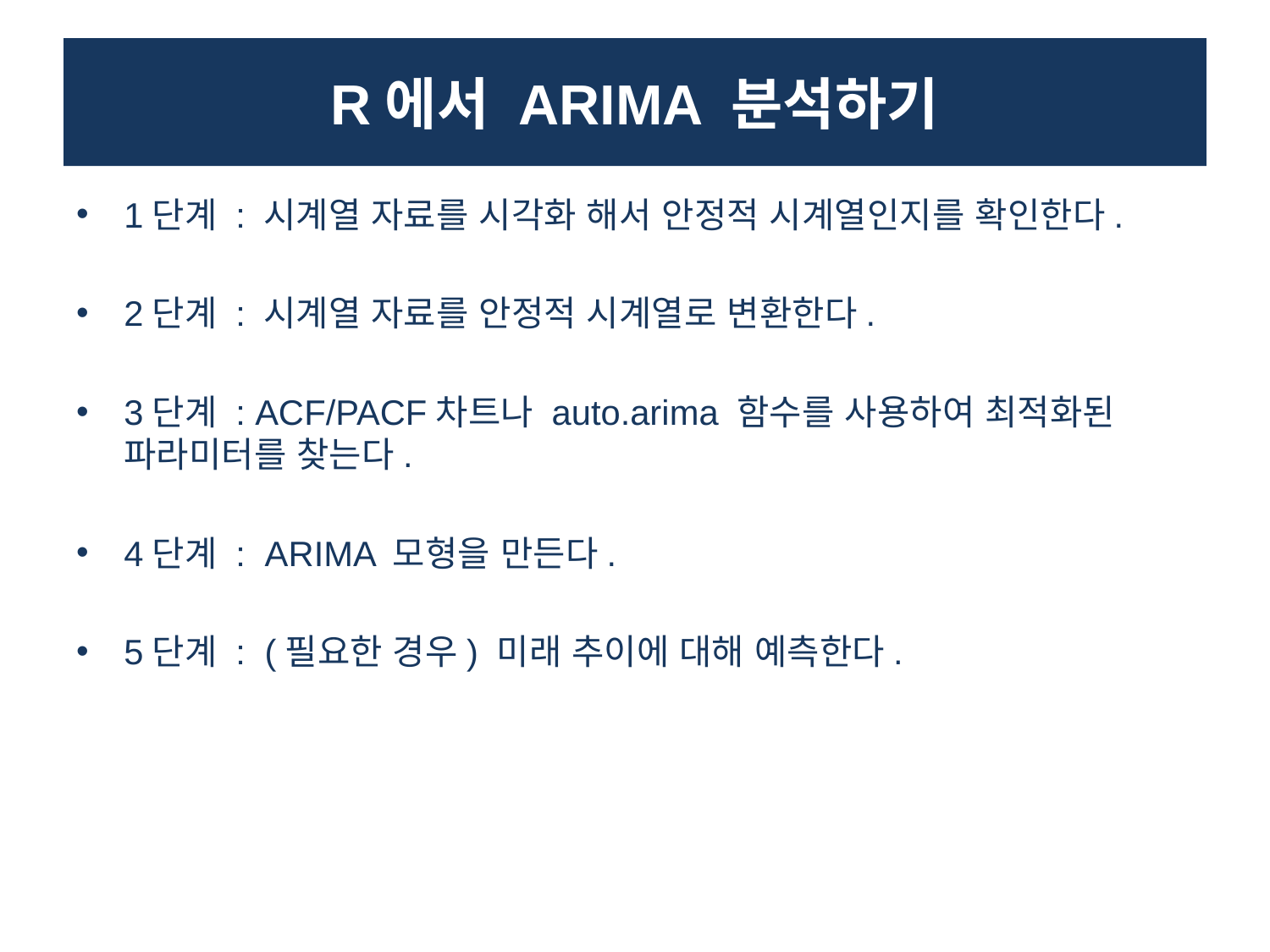

# R에서 ARIMA 분석하기
1단계 : 시계열 자료를 시각화 해서 안정적 시계열인지를 확인한다.

2단계 : 시계열 자료를 안정적 시계열로 변환한다.

3단계 : ACF/PACF차트나 auto.arima 함수를 사용하여 최적화된 파라미터를 찾는다.

4단계 :  ARIMA 모형을 만든다.

5단계 :  (필요한 경우) 미래 추이에 대해 예측한다.